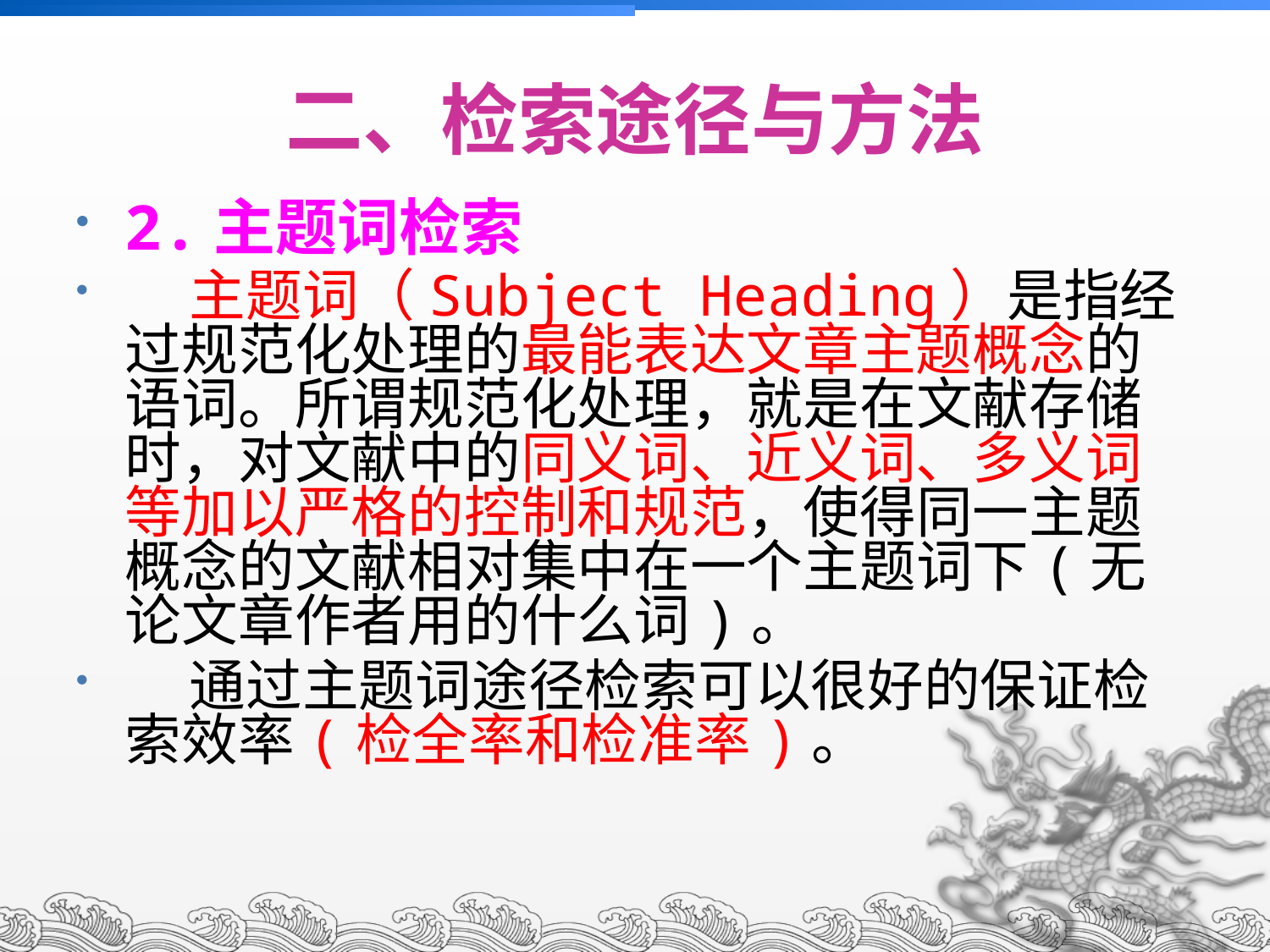

二、检索途径与方法
2.主题词检索
    主题词（Subject Heading）是指经过规范化处理的最能表达文章主题概念的语词。所谓规范化处理，就是在文献存储时，对文献中的同义词、近义词、多义词等加以严格的控制和规范，使得同一主题概念的文献相对集中在一个主题词下(无论文章作者用的什么词)。
    通过主题词途径检索可以很好的保证检索效率(检全率和检准率)。